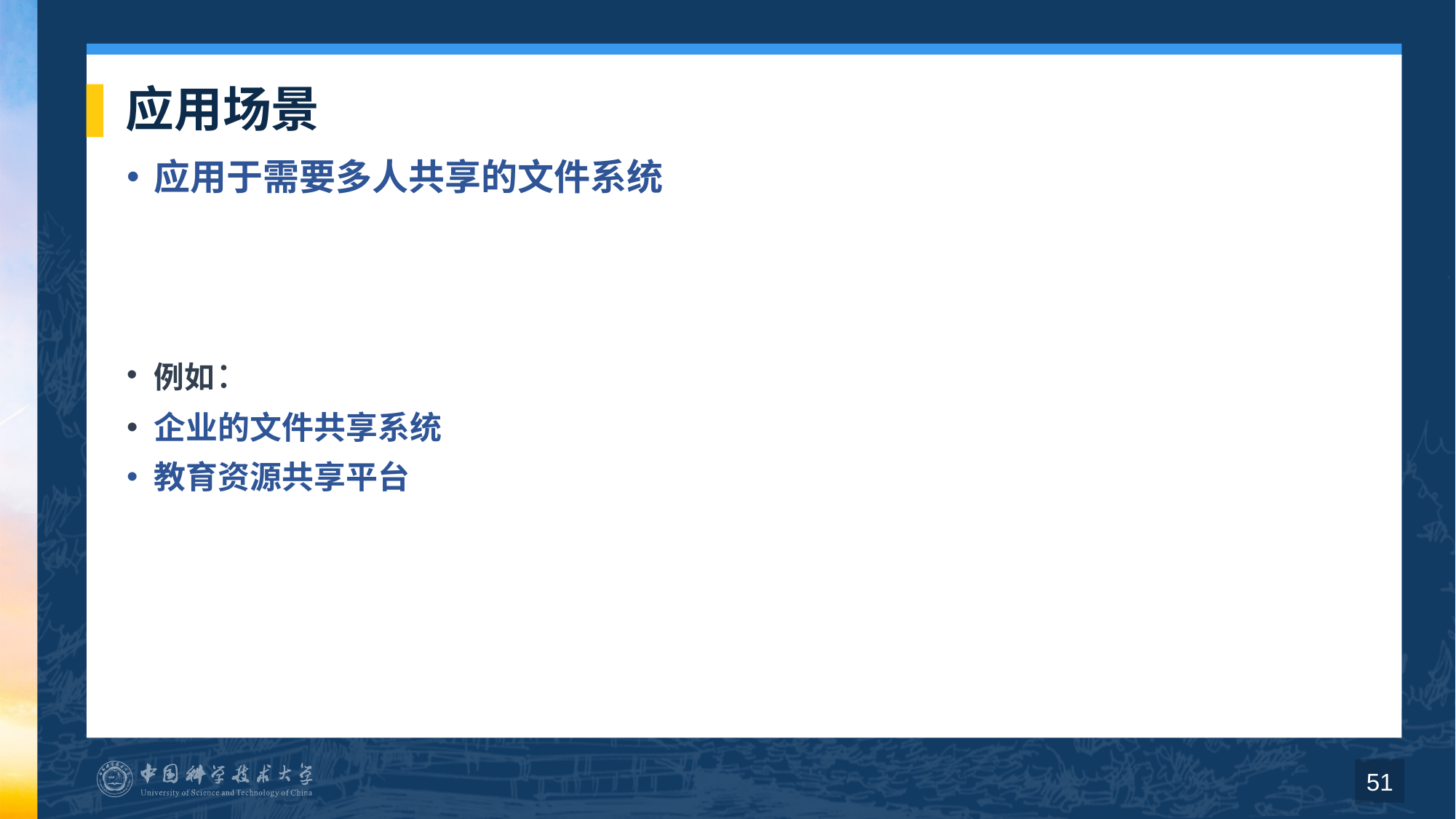

# 应用场景
应用于需要多人共享的文件系统

例如：
企业的文件共享系统
教育资源共享平台
51